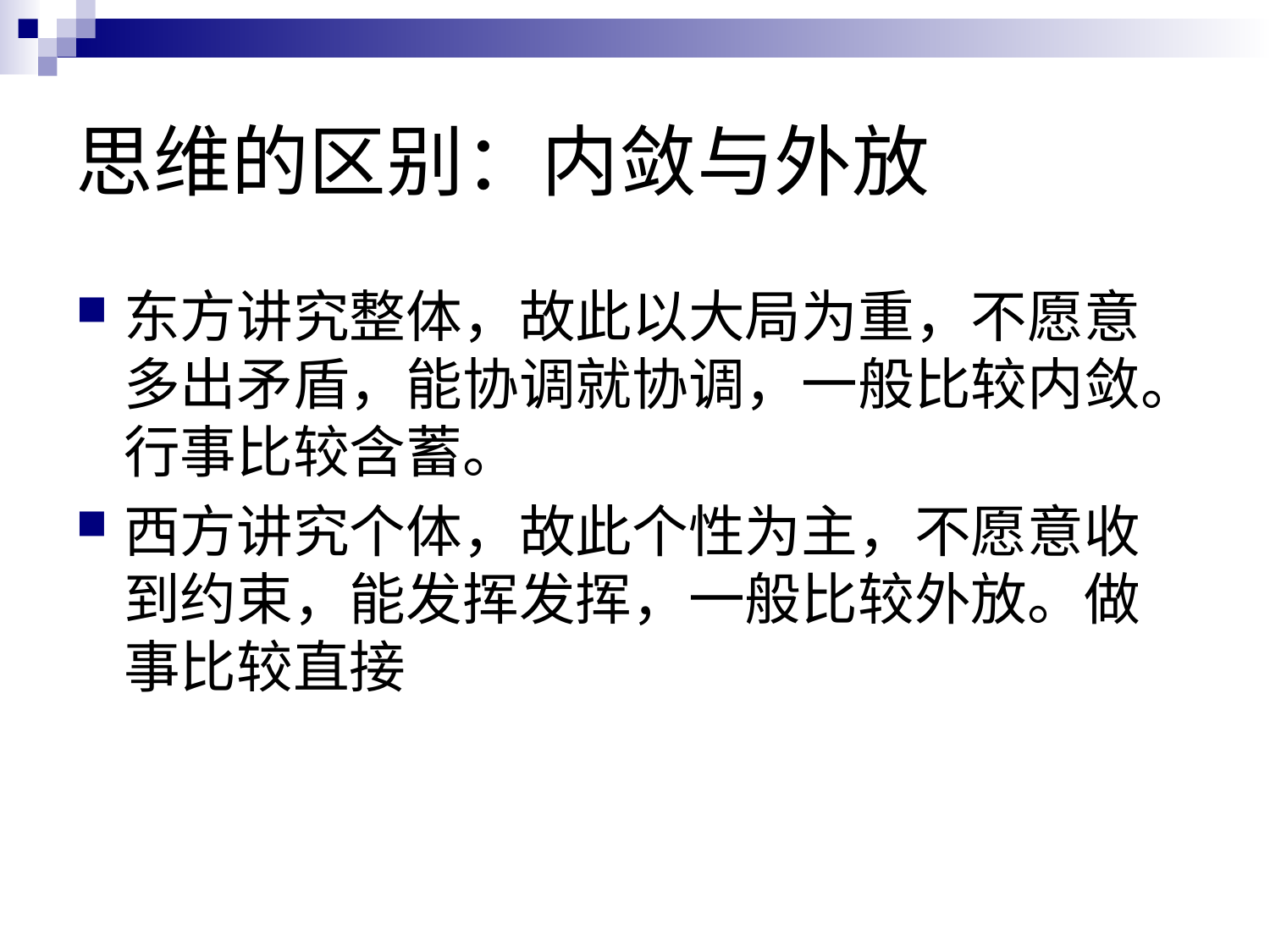

# 思维的区别：内敛与外放
东方讲究整体，故此以大局为重，不愿意多出矛盾，能协调就协调，一般比较内敛。行事比较含蓄。
西方讲究个体，故此个性为主，不愿意收到约束，能发挥发挥，一般比较外放。做事比较直接